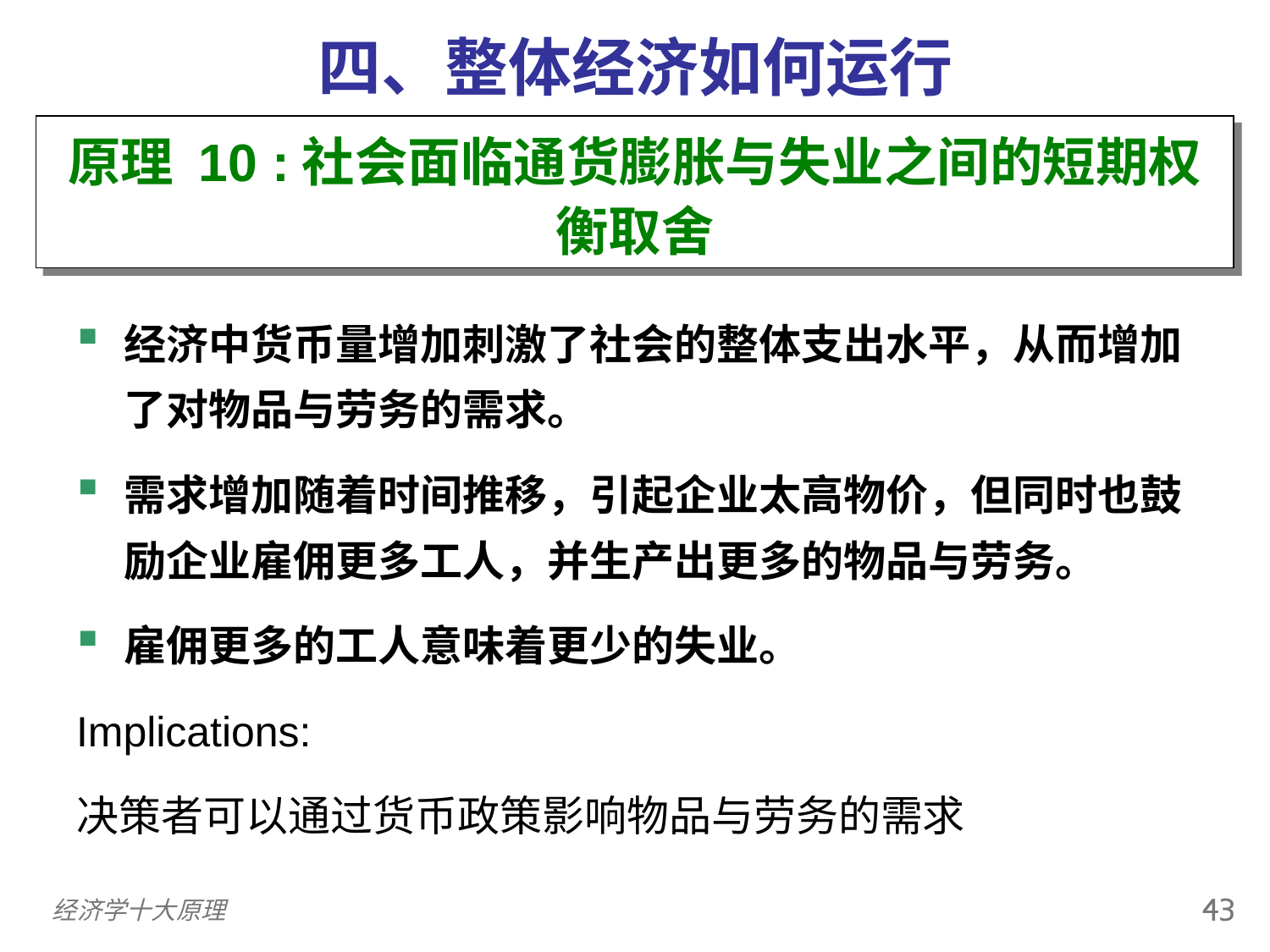

四、整体经济如何运行
原理 10 :社会面临通货膨胀与失业之间的短期权衡取舍
经济中货币量增加刺激了社会的整体支出水平，从而增加了对物品与劳务的需求。
需求增加随着时间推移，引起企业太高物价，但同时也鼓励企业雇佣更多工人，并生产出更多的物品与劳务。
雇佣更多的工人意味着更少的失业。
Implications:
决策者可以通过货币政策影响物品与劳务的需求

43
经济学十大原理